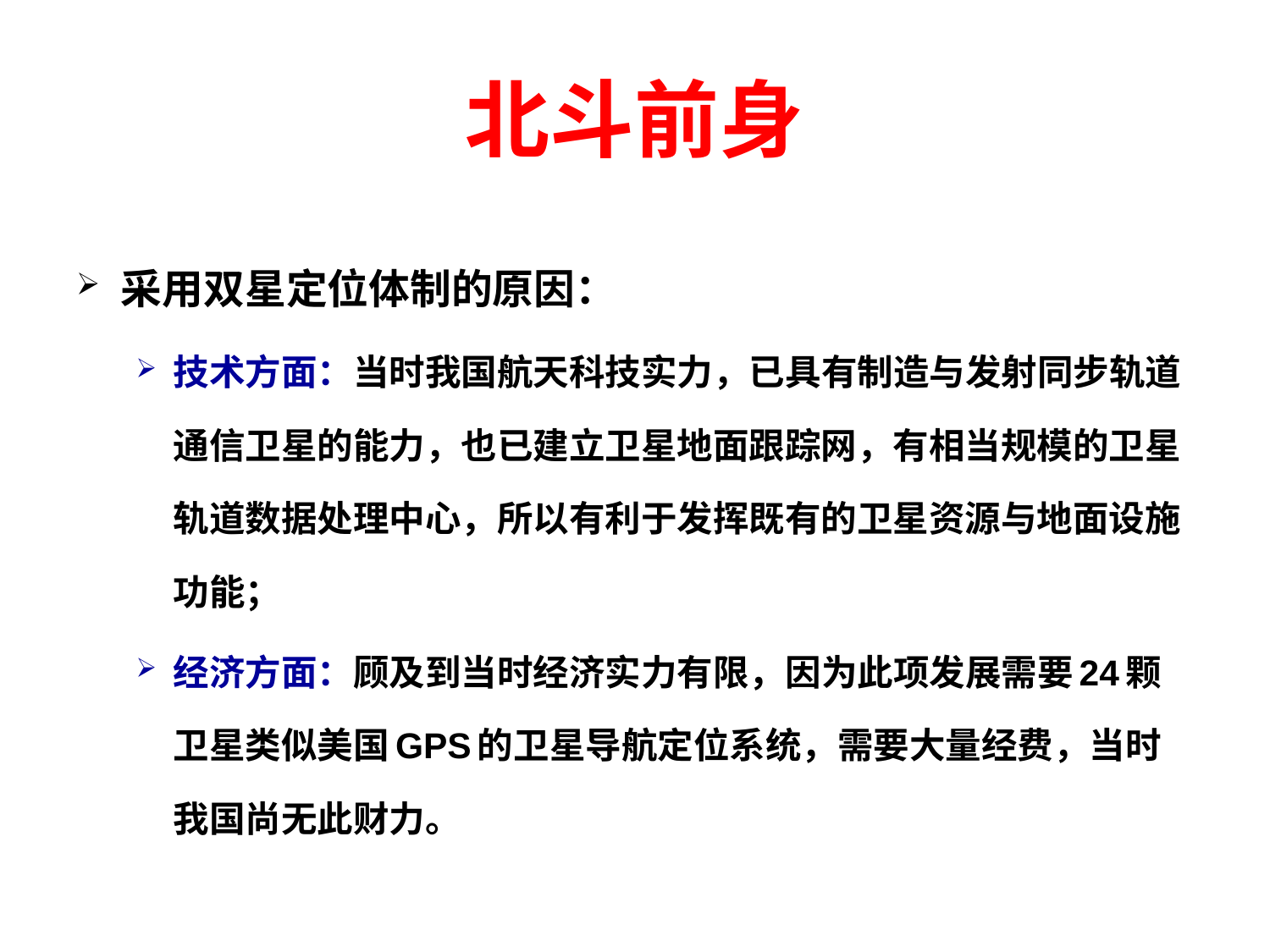

# 北斗前身

采用双星定位体制的原因：
技术方面：当时我国航天科技实力，已具有制造与发射同步轨道通信卫星的能力，也已建立卫星地面跟踪网，有相当规模的卫星轨道数据处理中心，所以有利于发挥既有的卫星资源与地面设施功能；
经济方面：顾及到当时经济实力有限，因为此项发展需要24颗卫星类似美国GPS的卫星导航定位系统，需要大量经费，当时我国尚无此财力。